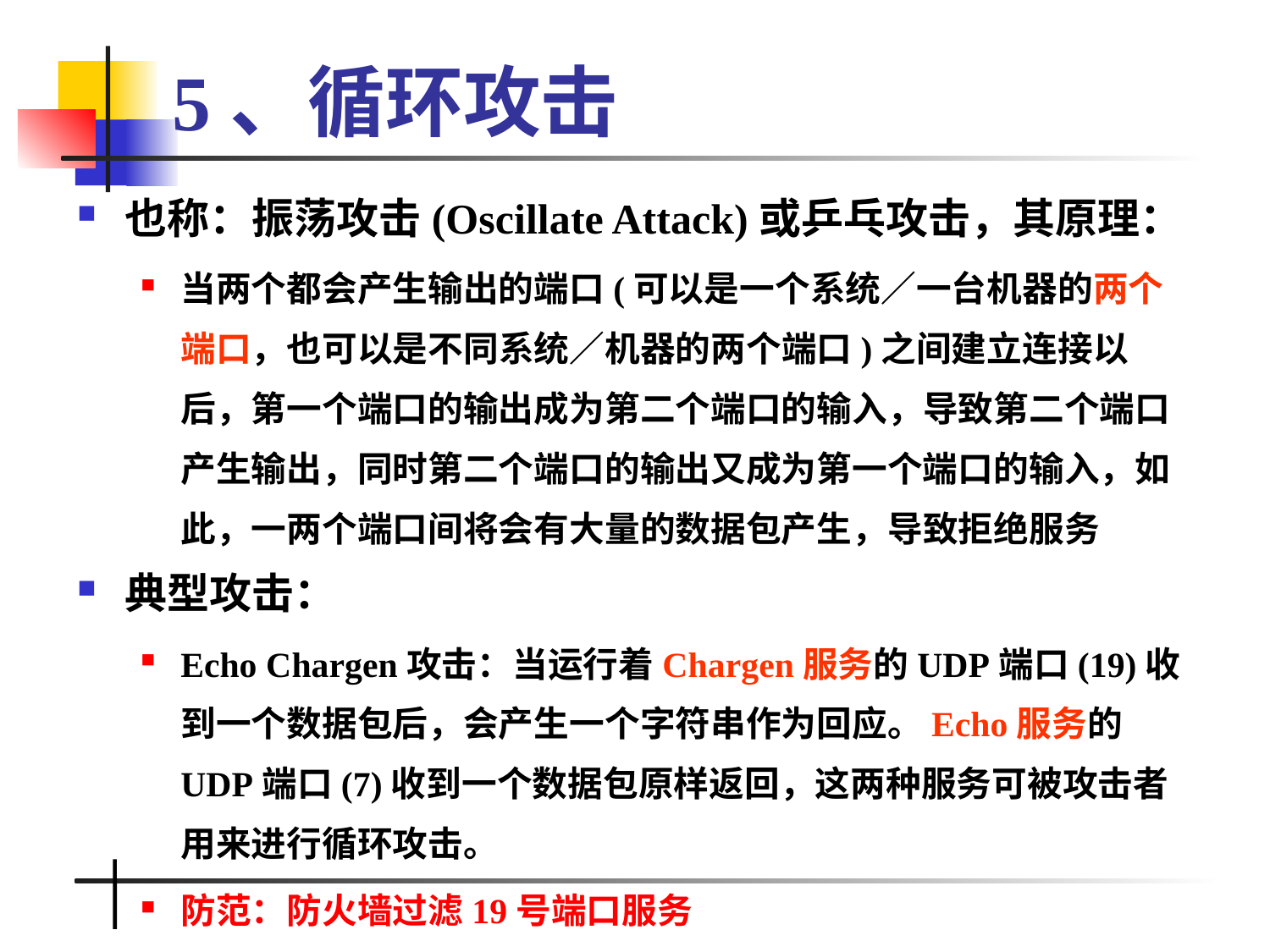

# 5、循环攻击
也称：振荡攻击(Oscillate Attack)或乒乓攻击，其原理：
当两个都会产生输出的端口(可以是一个系统／一台机器的两个端口，也可以是不同系统／机器的两个端口)之间建立连接以后，第一个端口的输出成为第二个端口的输入，导致第二个端口产生输出，同时第二个端口的输出又成为第一个端口的输入，如此，一两个端口间将会有大量的数据包产生，导致拒绝服务
典型攻击：
Echo Chargen攻击：当运行着Chargen服务的UDP端口(19)收到一个数据包后，会产生一个字符串作为回应。Echo服务的UDP端口(7)收到一个数据包原样返回，这两种服务可被攻击者用来进行循环攻击。
防范：防火墙过滤19号端口服务